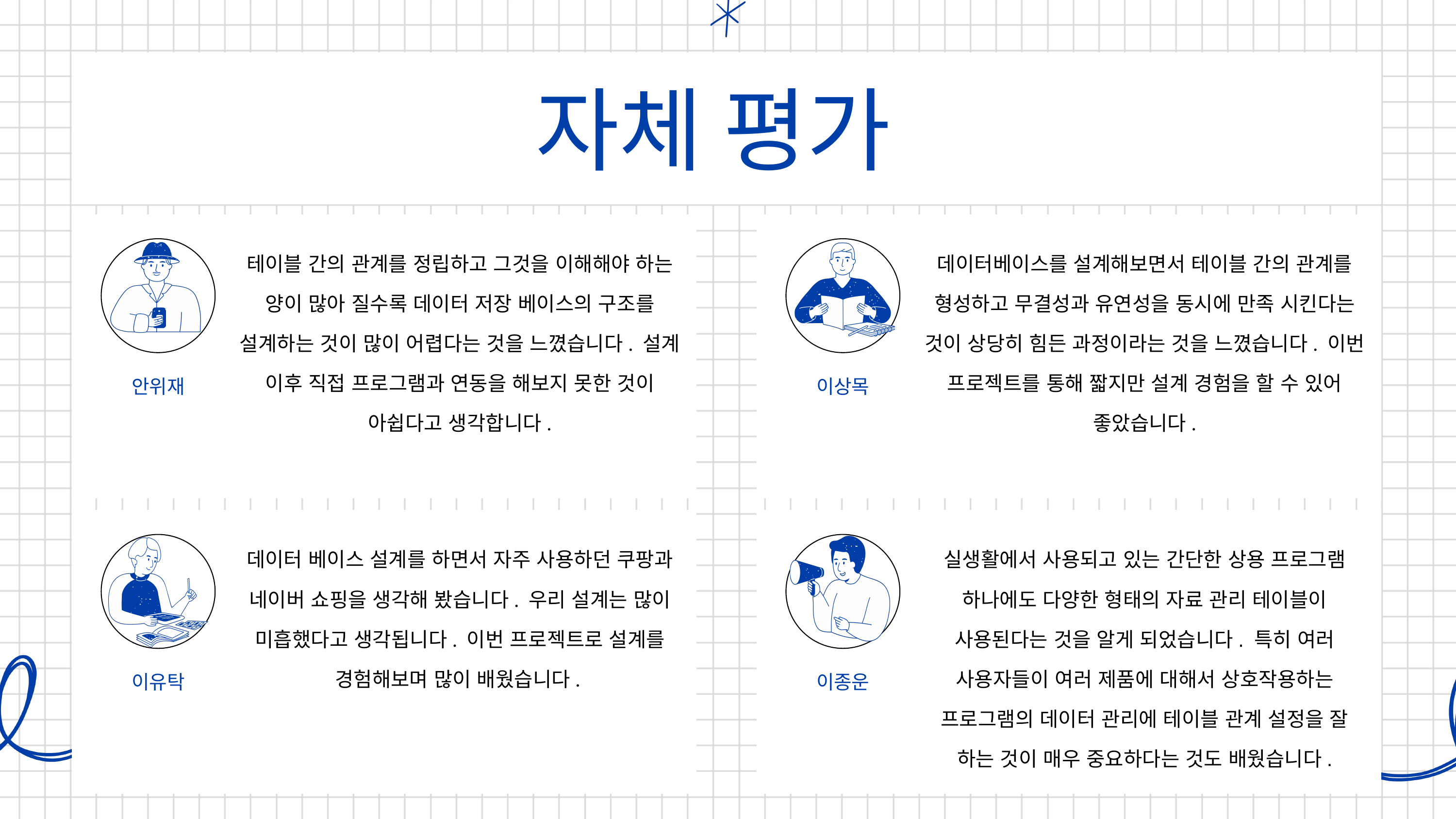

자체 평가

테이블 간의 관계를 정립하고 그것을 이해해야 하는 양이 많아 질수록 데이터 저장 베이스의 구조를 설계하는 것이 많이 어렵다는 것을 느꼈습니다. 설계 이후 직접 프로그램과 연동을 해보지 못한 것이 아쉽다고 생각합니다.
데이터베이스를 설계해보면서 테이블 간의 관계를 형성하고 무결성과 유연성을 동시에 만족 시킨다는 것이 상당히 힘든 과정이라는 것을 느꼈습니다. 이번 프로젝트를 통해 짧지만 설계 경험을 할 수 있어 좋았습니다.

안위재
이상목

데이터 베이스 설계를 하면서 자주 사용하던 쿠팡과 네이버 쇼핑을 생각해 봤습니다. 우리 설계는 많이 미흡했다고 생각됩니다. 이번 프로젝트로 설계를 경험해보며 많이 배웠습니다.
실생활에서 사용되고 있는 간단한 상용 프로그램 하나에도 다양한 형태의 자료 관리 테이블이 사용된다는 것을 알게 되었습니다. 특히 여러 사용자들이 여러 제품에 대해서 상호작용하는 프로그램의 데이터 관리에 테이블 관계 설정을 잘 하는 것이 매우 중요하다는 것도 배웠습니다.

이유탁
이종운